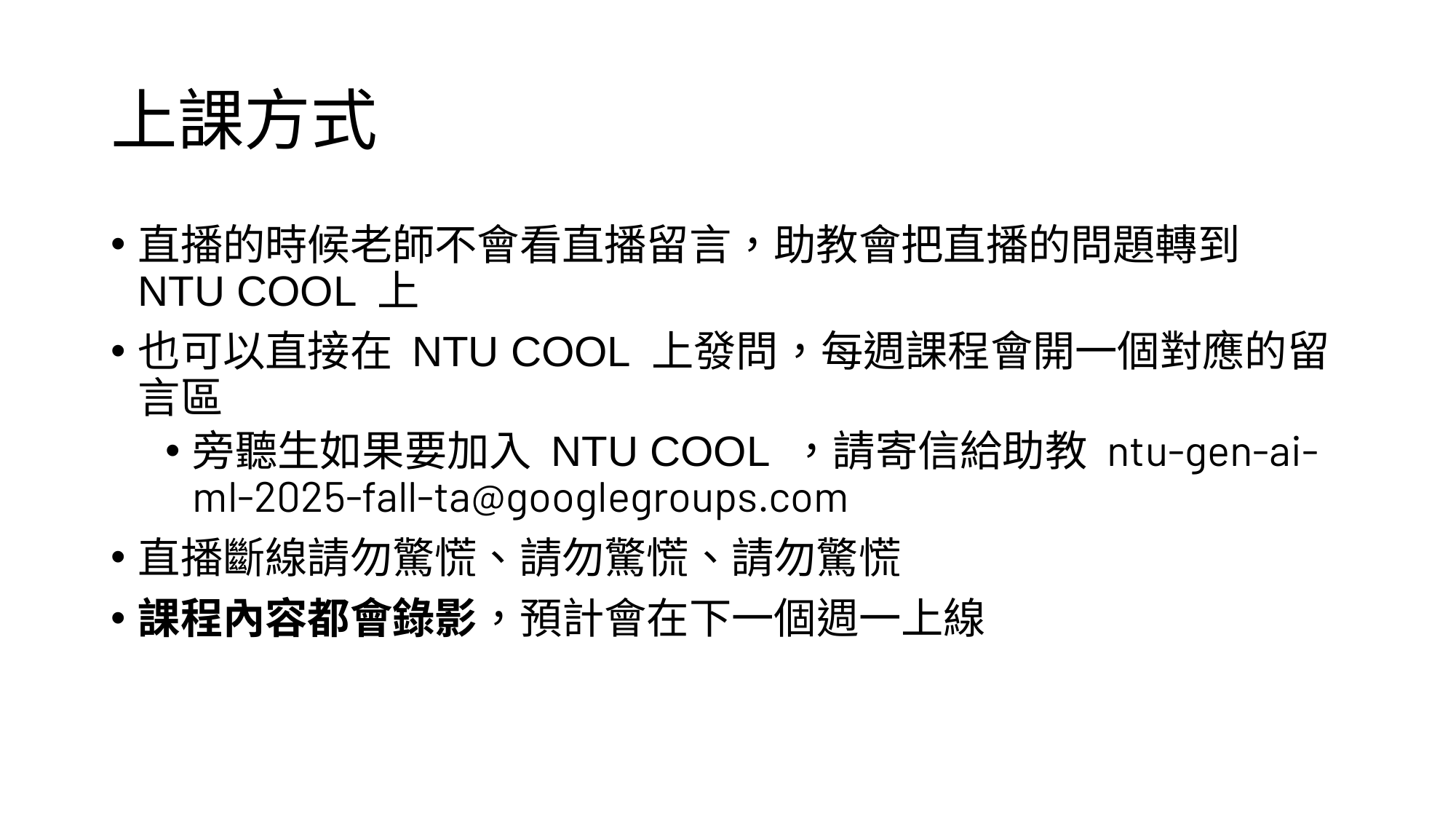

# 上課方式
直播的時候老師不會看直播留言，助教會把直播的問題轉到 NTU COOL 上
也可以直接在 NTU COOL 上發問，每週課程會開一個對應的留言區
旁聽生如果要加入 NTU COOL ，請寄信給助教 ntu-gen-ai-ml-2025-fall-ta@googlegroups.com
直播斷線請勿驚慌、請勿驚慌、請勿驚慌
課程內容都會錄影，預計會在下一個週一上線